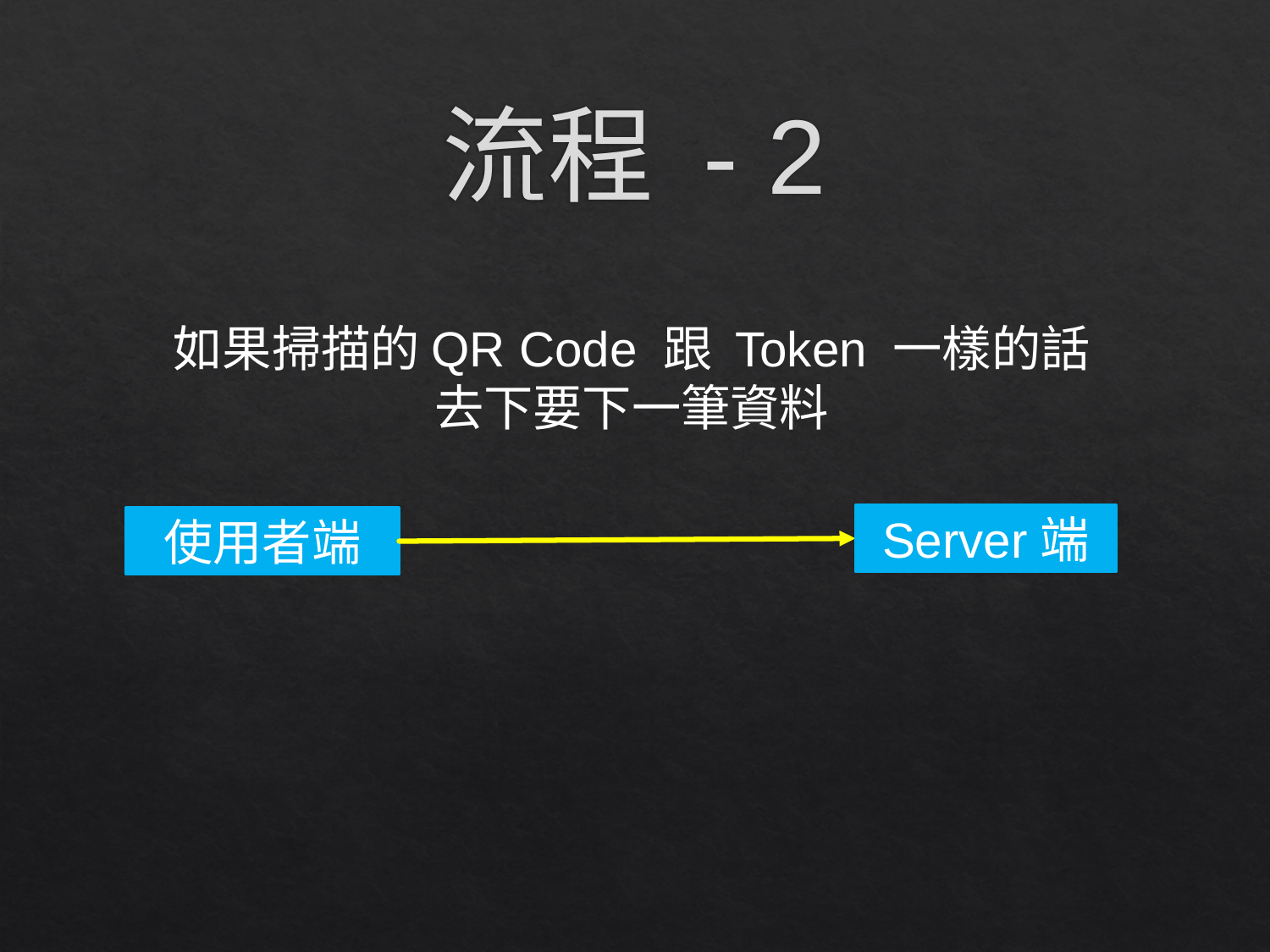

# 流程 - 2
如果掃描的QR Code 跟 Token 一樣的話
去下要下一筆資料
Server端
使用者端